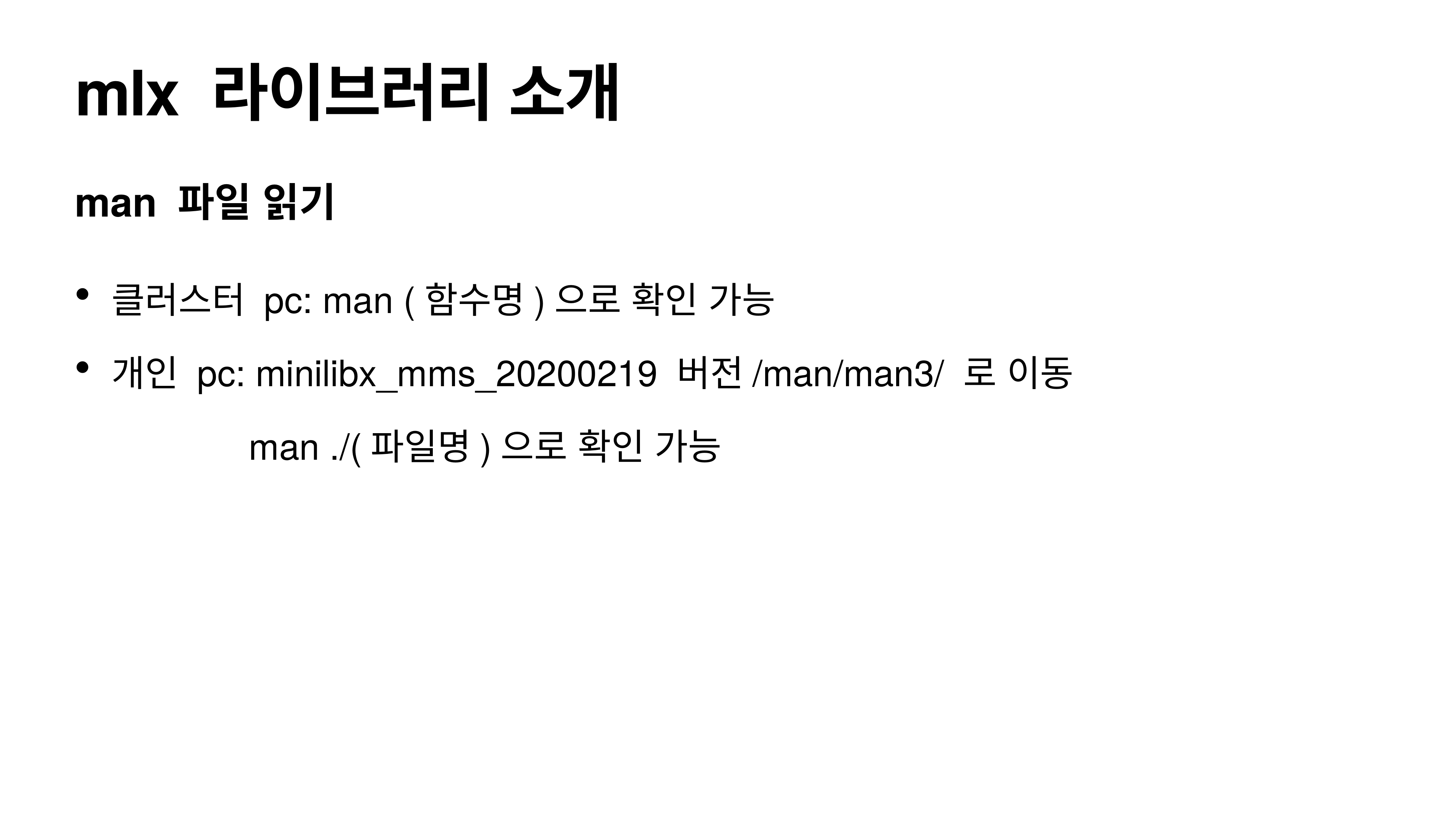

# mlx 라이브러리 소개
man 파일 읽기
클러스터 pc: man (함수명)으로 확인 가능
개인 pc: minilibx_mms_20200219 버전/man/man3/ 로 이동
 man ./(파일명)으로 확인 가능